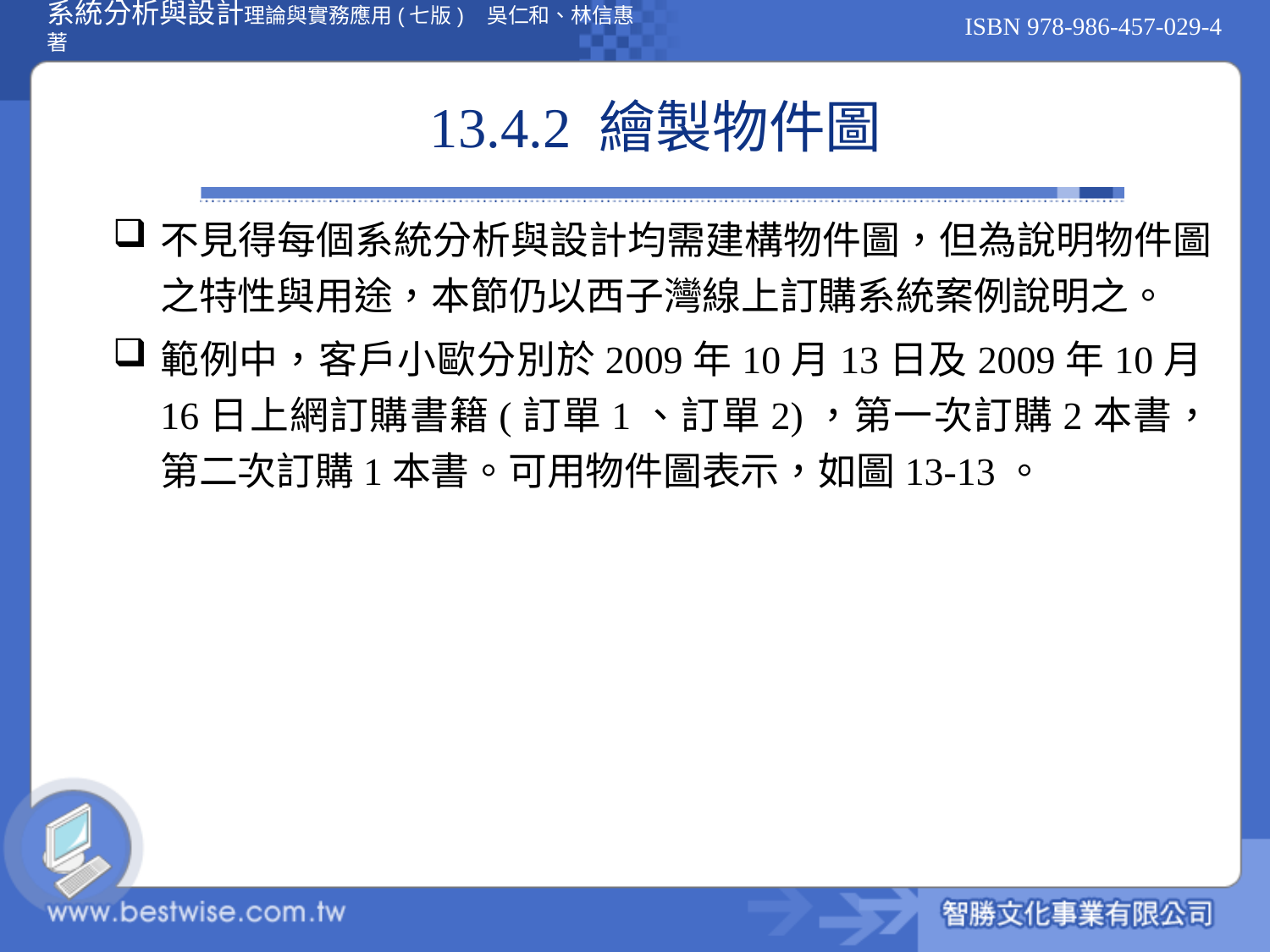

# 13.4.2 繪製物件圖
不見得每個系統分析與設計均需建構物件圖，但為說明物件圖之特性與用途，本節仍以西子灣線上訂購系統案例說明之。
範例中，客戶小歐分別於2009年10月13日及2009年10月16日上網訂購書籍(訂單1、訂單2)，第一次訂購2本書，第二次訂購1本書。可用物件圖表示，如圖13-13。